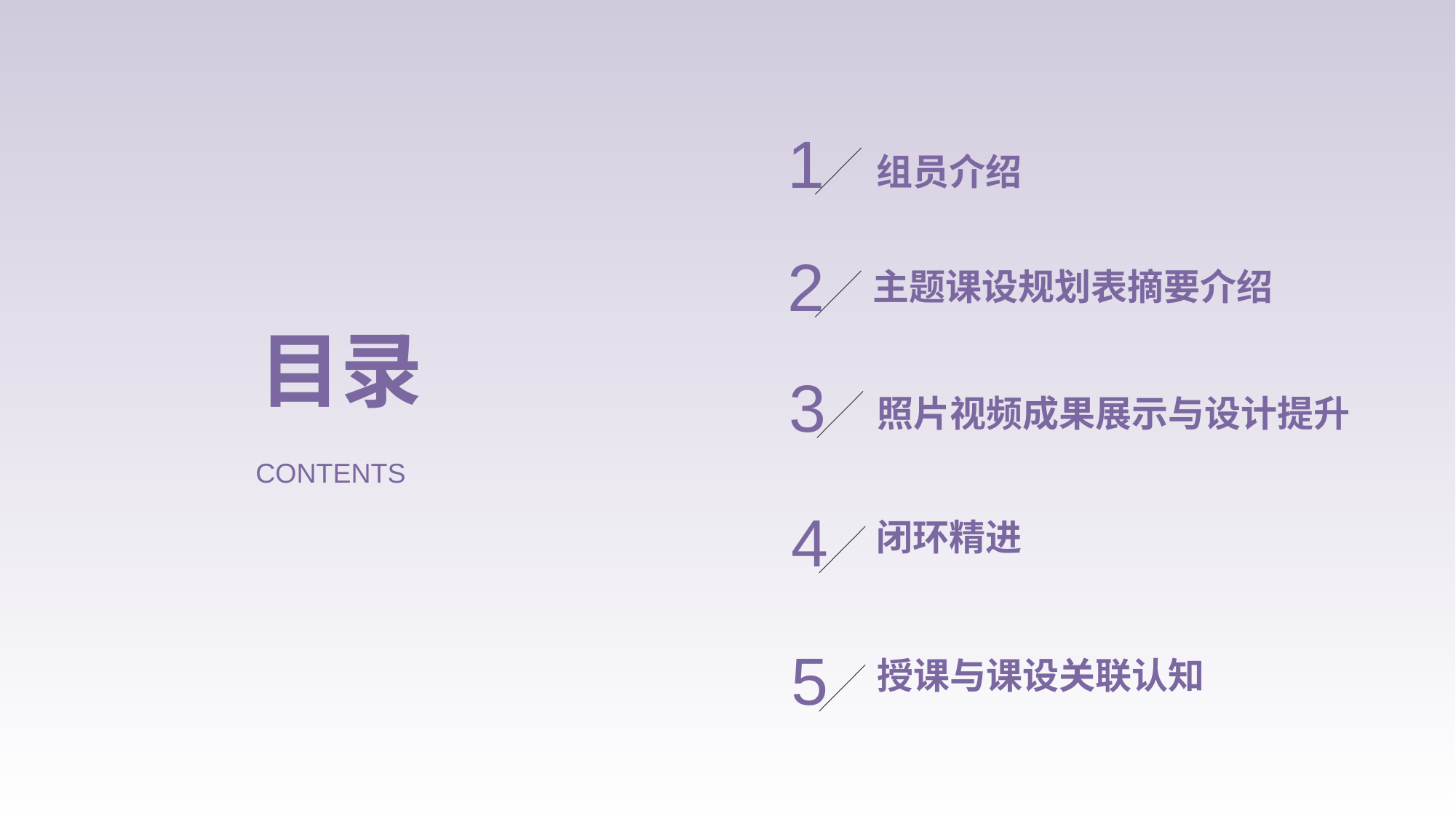

1
组员介绍
2
主题课设规划表摘要介绍
目录
3
照片视频成果展示与设计提升
CONTENTS
4
闭环精进
5
授课与课设关联认知